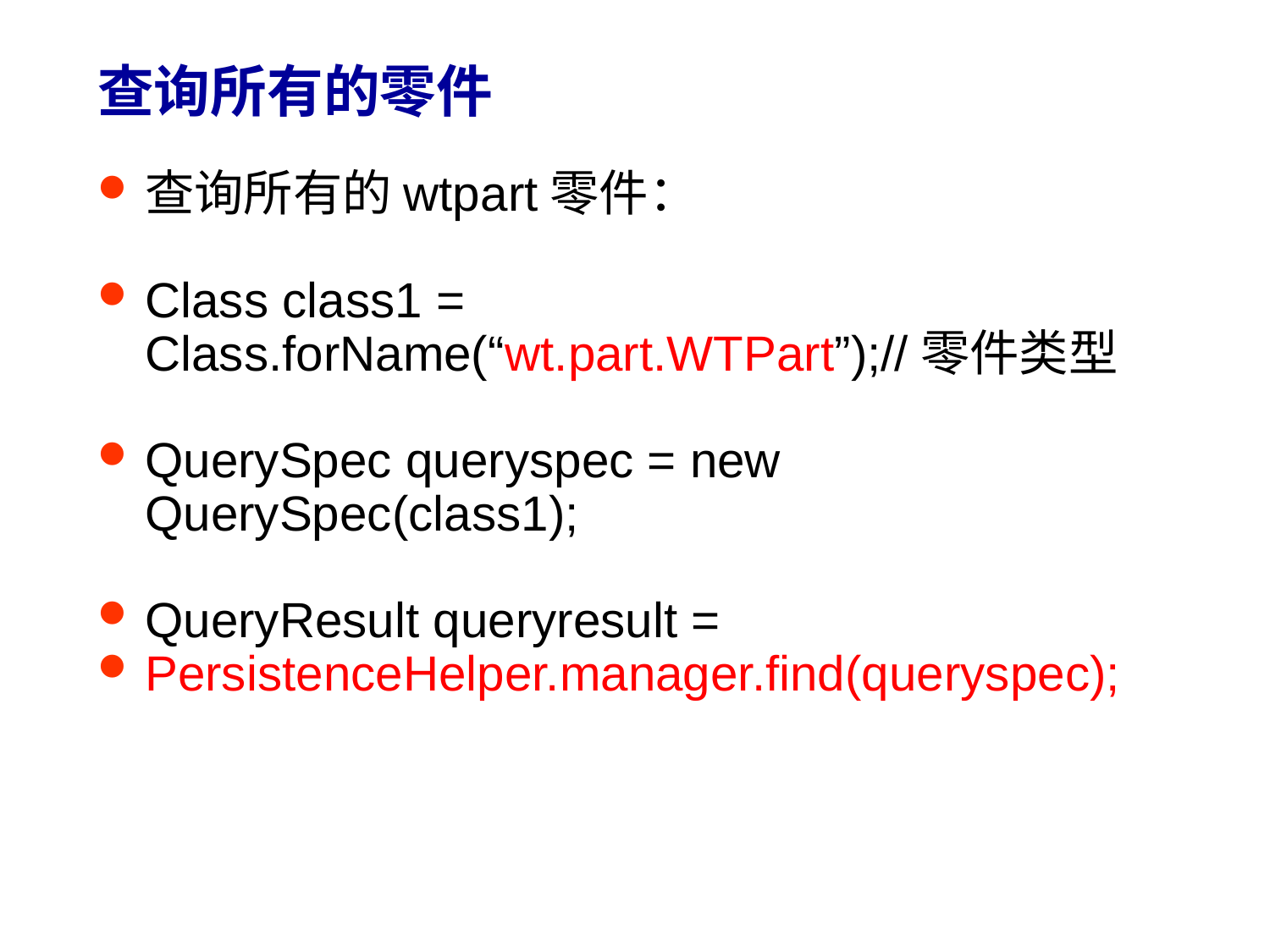

# 查询所有的零件
查询所有的wtpart零件：

Class class1 = Class.forName(“wt.part.WTPart”);//零件类型

QuerySpec queryspec = new QuerySpec(class1);

QueryResult queryresult =
PersistenceHelper.manager.find(queryspec);